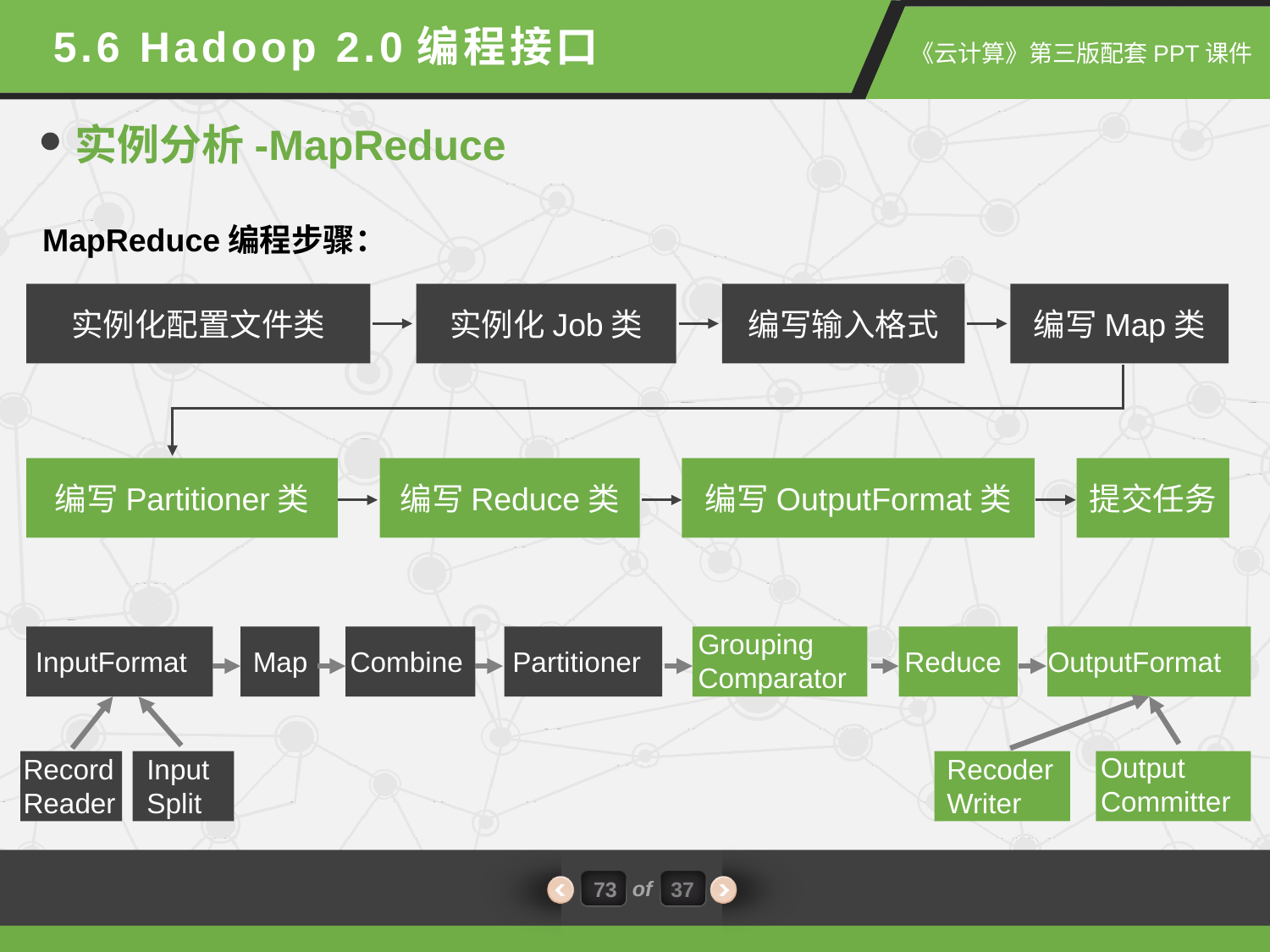

5.6 Hadoop 2.0编程接口
实例分析-MapReduce

MapReduce编程步骤：
实例化配置文件类
实例化Job类
编写输入格式
编写Map类

编写Partitioner类
编写Reduce类
编写OutputFormat类
提交任务
Grouping
Comparator

InputFormat
Map
Combine
Partitioner
Reduce
OutputFormat
Output
Committer
Record
Reader
Input
Split
Recoder
Writer

73